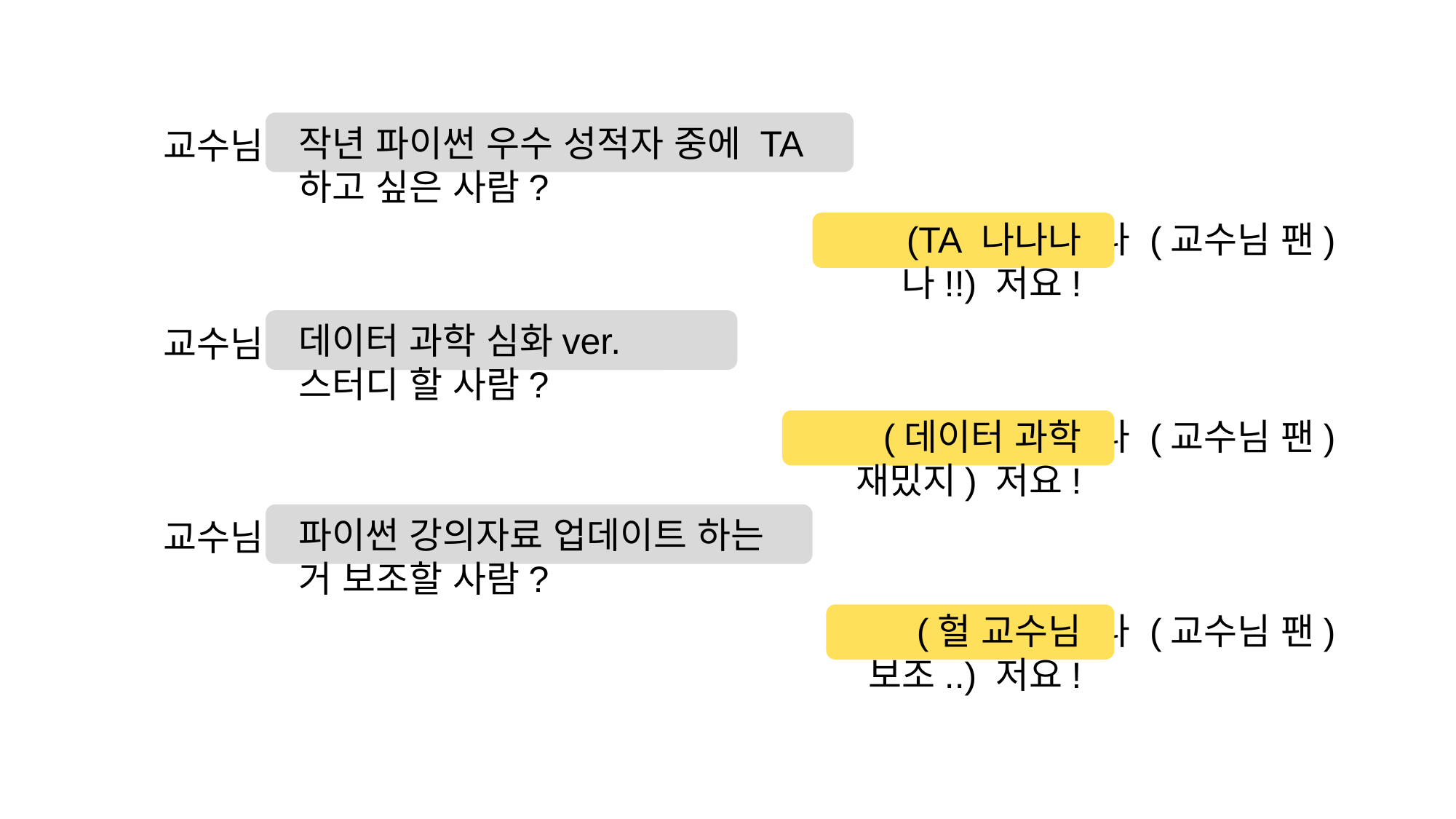

작년 파이썬 우수 성적자 중에 TA 하고 싶은 사람?
교수님
나 (교수님 팬)
(TA 나나나나!!) 저요!

데이터 과학 심화ver. 스터디 할 사람?
교수님
나 (교수님 팬)
(데이터 과학 재밌지) 저요!

파이썬 강의자료 업데이트 하는 거 보조할 사람?
교수님
나 (교수님 팬)
(헐 교수님 보조..) 저요!